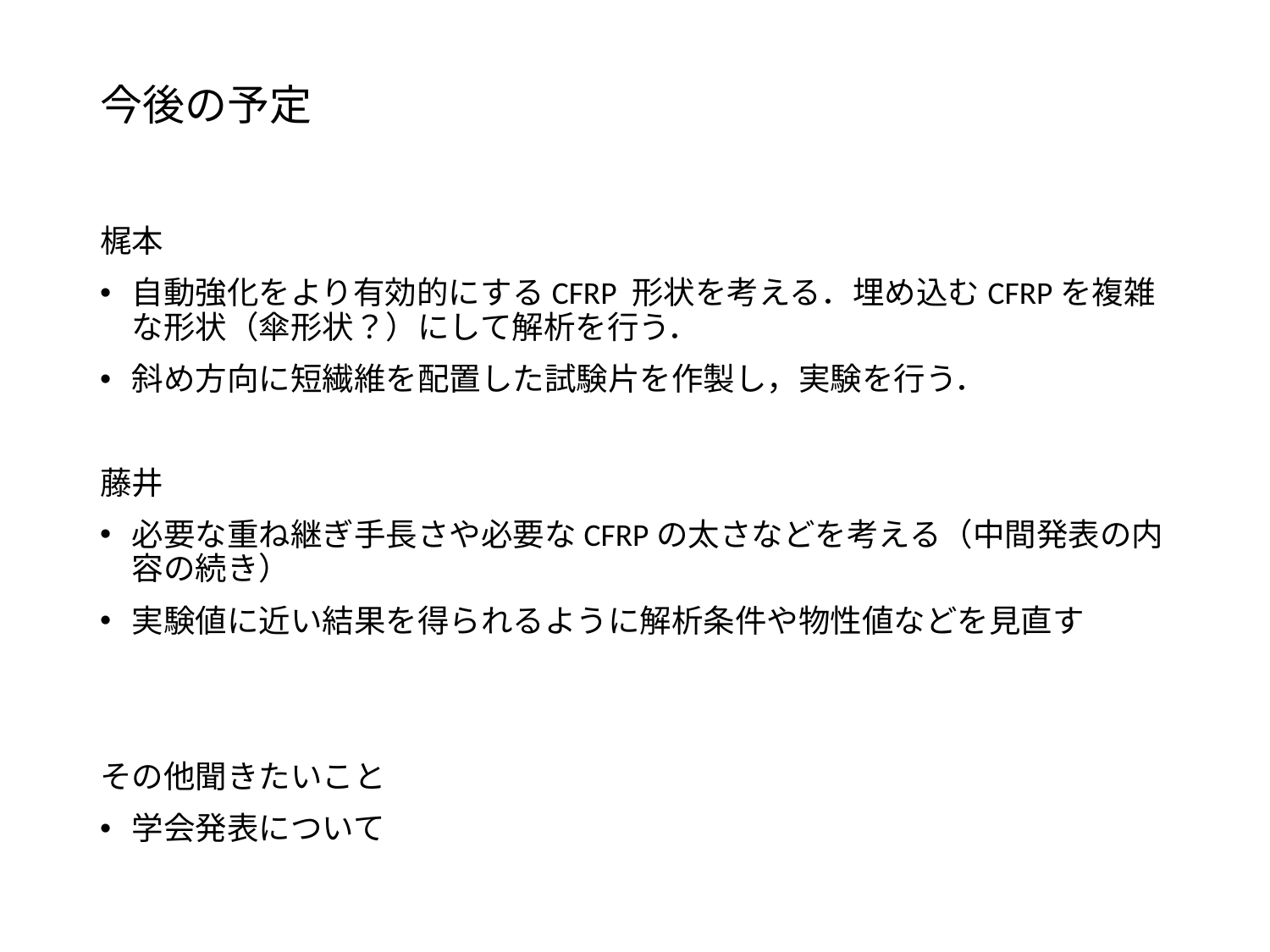

# 今後の予定
梶本
自動強化をより有効的にするCFRP 形状を考える．埋め込むCFRPを複雑な形状（傘形状？）にして解析を行う．
斜め方向に短繊維を配置した試験片を作製し，実験を行う．

藤井
必要な重ね継ぎ手長さや必要なCFRPの太さなどを考える（中間発表の内容の続き）
実験値に近い結果を得られるように解析条件や物性値などを見直す

その他聞きたいこと
学会発表について